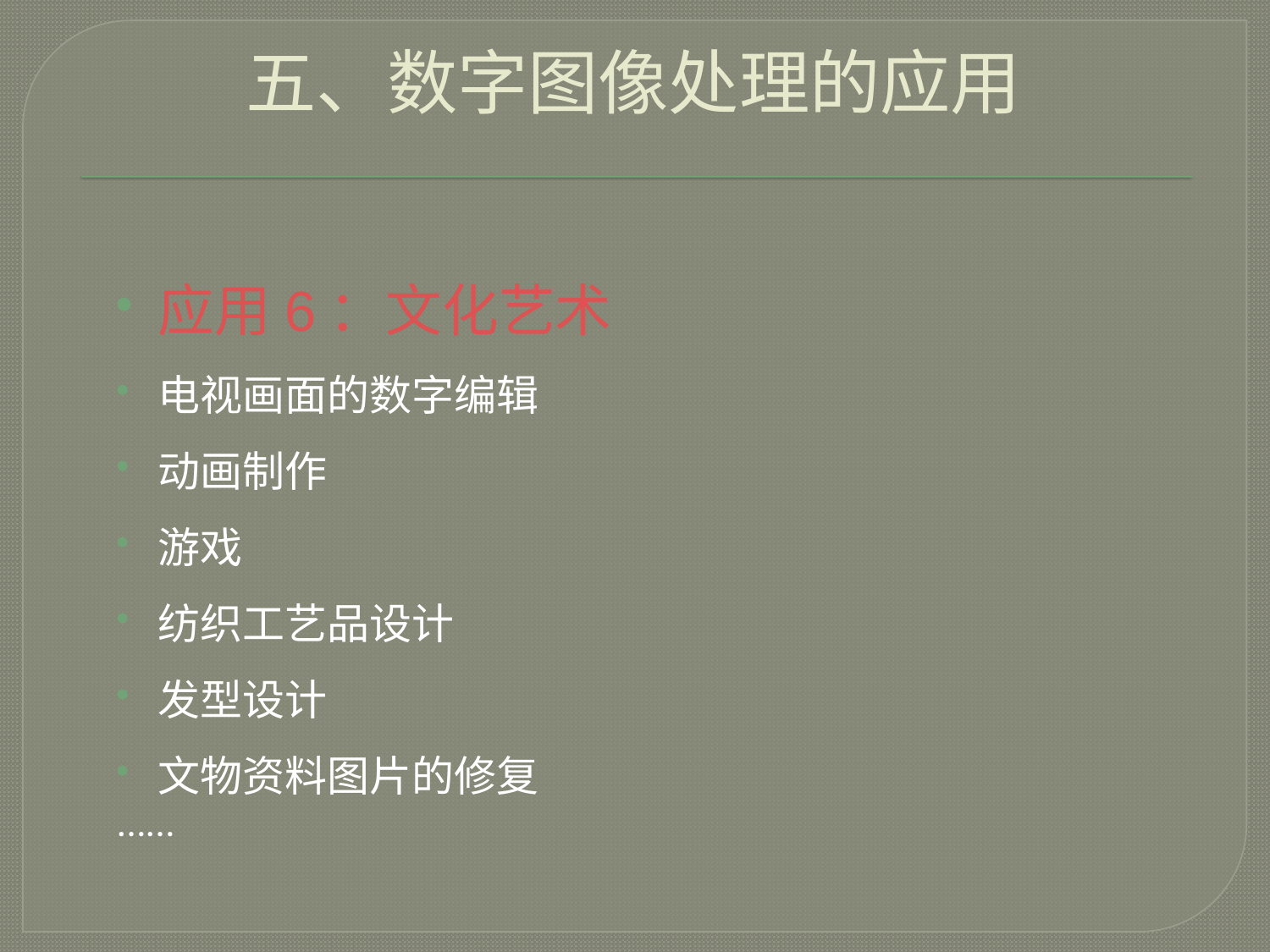

五、数字图像处理的应用
应用6：文化艺术
电视画面的数字编辑
动画制作
游戏
纺织工艺品设计
发型设计
文物资料图片的修复
……